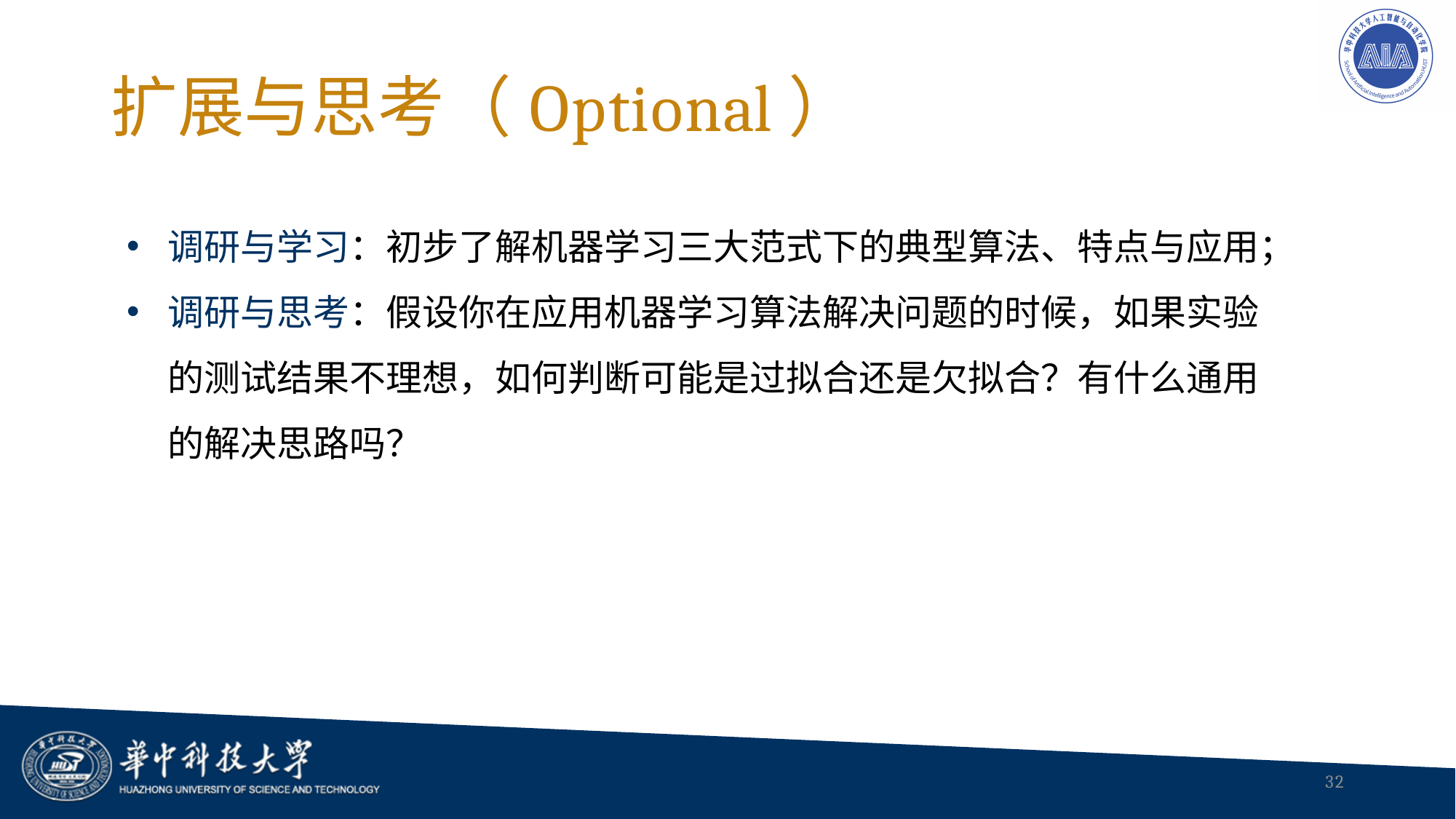

# 扩展与思考（Optional）
调研与学习：初步了解机器学习三大范式下的典型算法、特点与应用；
调研与思考：假设你在应用机器学习算法解决问题的时候，如果实验的测试结果不理想，如何判断可能是过拟合还是欠拟合？有什么通用的解决思路吗？

32